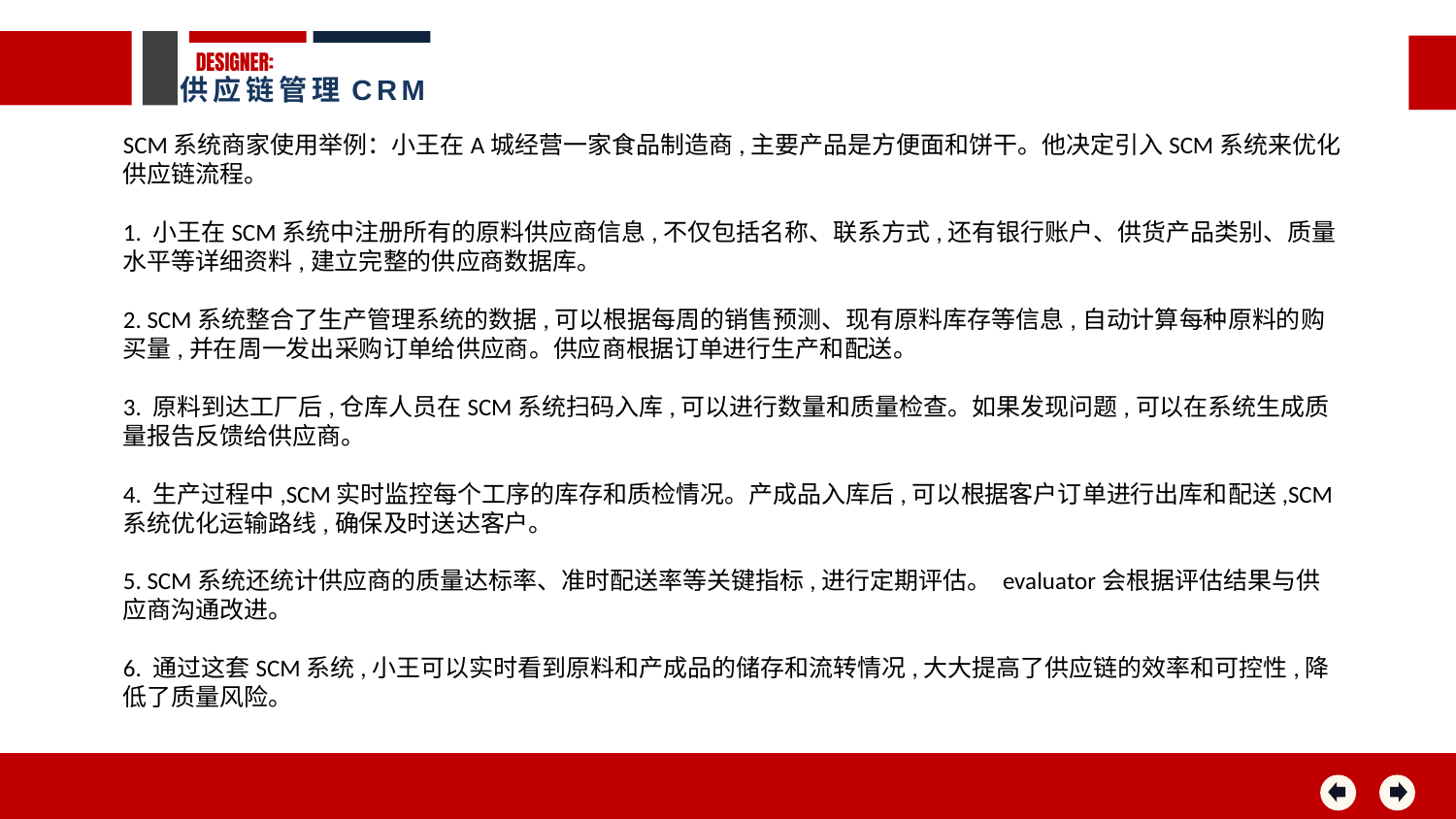

DESIGNER:
供应链管理CRM
SCM系统商家使用举例：小王在A城经营一家食品制造商,主要产品是方便面和饼干。他决定引入SCM系统来优化供应链流程。

1. 小王在SCM系统中注册所有的原料供应商信息,不仅包括名称、联系方式,还有银行账户、供货产品类别、质量水平等详细资料,建立完整的供应商数据库。

2. SCM系统整合了生产管理系统的数据,可以根据每周的销售预测、现有原料库存等信息,自动计算每种原料的购买量,并在周一发出采购订单给供应商。供应商根据订单进行生产和配送。

3. 原料到达工厂后,仓库人员在SCM系统扫码入库,可以进行数量和质量检查。如果发现问题,可以在系统生成质量报告反馈给供应商。

4. 生产过程中,SCM实时监控每个工序的库存和质检情况。产成品入库后,可以根据客户订单进行出库和配送,SCM系统优化运输路线,确保及时送达客户。

5. SCM系统还统计供应商的质量达标率、准时配送率等关键指标,进行定期评估。 evaluator会根据评估结果与供应商沟通改进。

6. 通过这套SCM系统,小王可以实时看到原料和产成品的储存和流转情况,大大提高了供应链的效率和可控性,降低了质量风险。